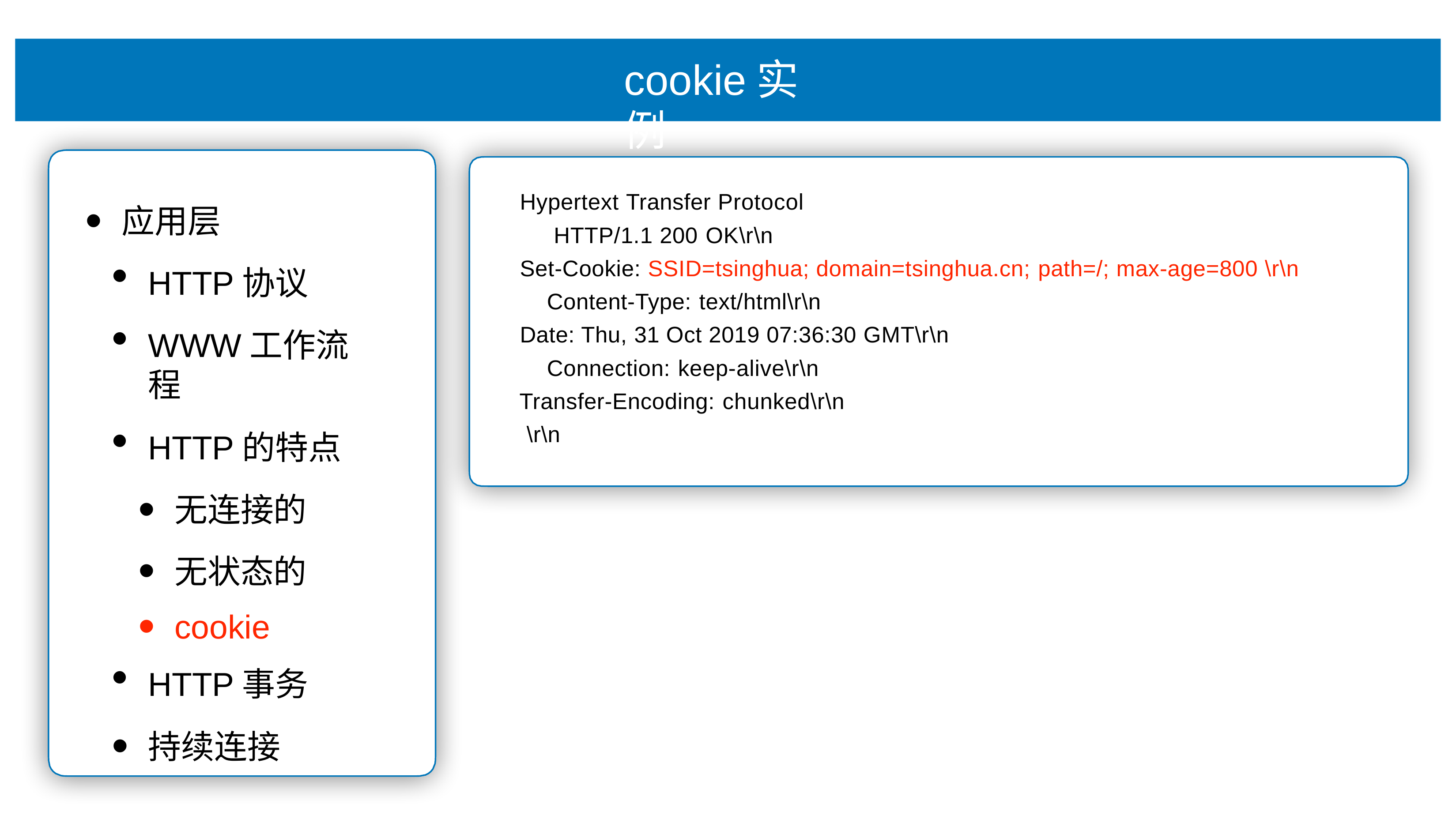

# cookie实例

Hypertext Transfer Protocol  HTTP/1.1 200 OK\r\n
Set-Cookie: SSID=tsinghua; domain=tsinghua.cn; path=/; max-age=800 \r\n  Content-Type: text/html\r\n
Date: Thu, 31 Oct 2019 07:36:30 GMT\r\n  Connection: keep-alive\r\n
Transfer-Encoding: chunked\r\n
\r\n
应⽤层
HTTP协议
WWW⼯作流程
HTTP的特点
⽆连接的
⽆状态的
cookie
HTTP事务
持续连接